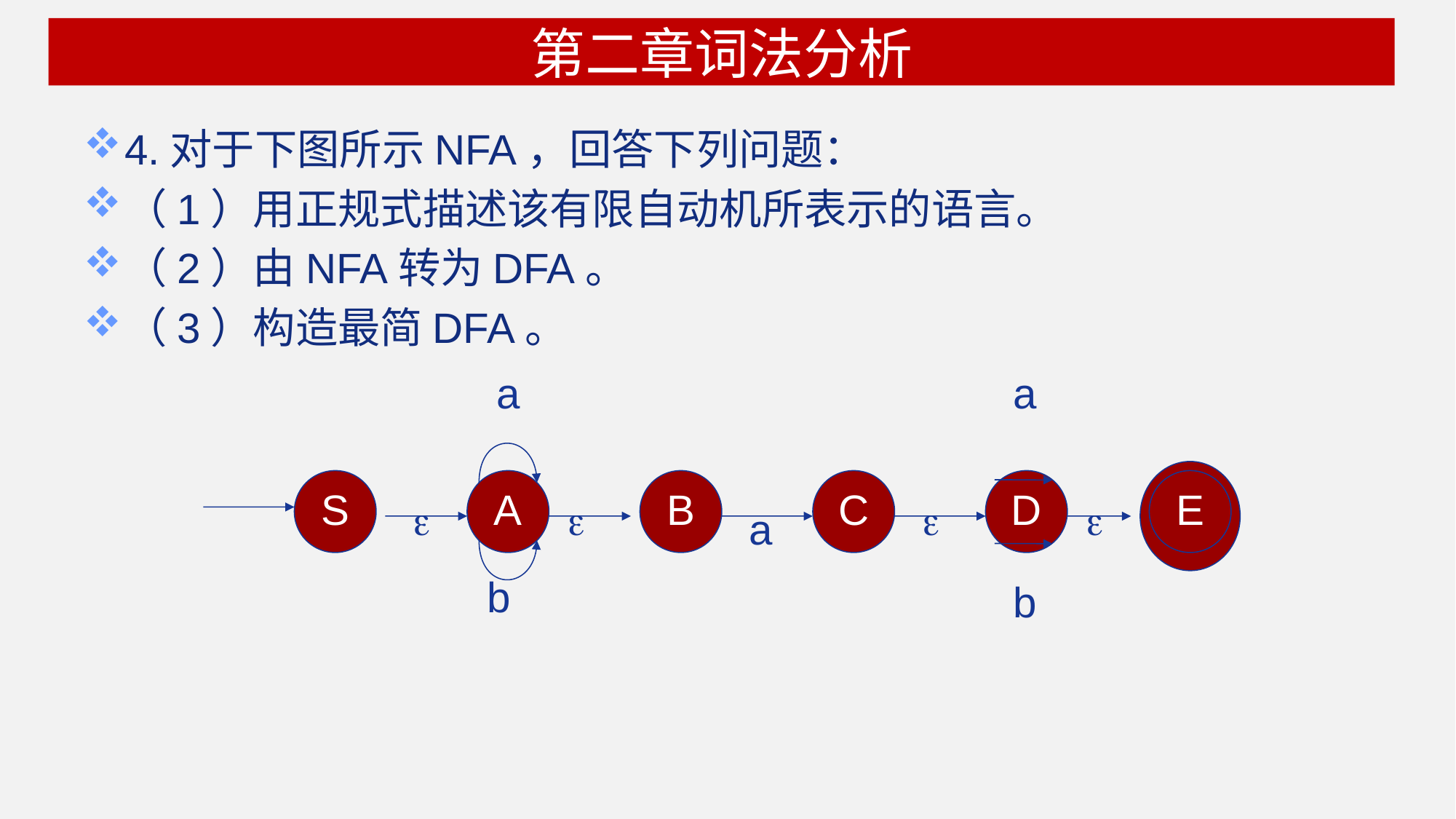

# 第二章词法分析
4.对于下图所示NFA，回答下列问题：
（1）用正规式描述该有限自动机所表示的语言。
（2）由NFA转为DFA。
（3）构造最简DFA。
a
a

S
A
B
C
D
E
ε
ε
ε
ε
a

b
b